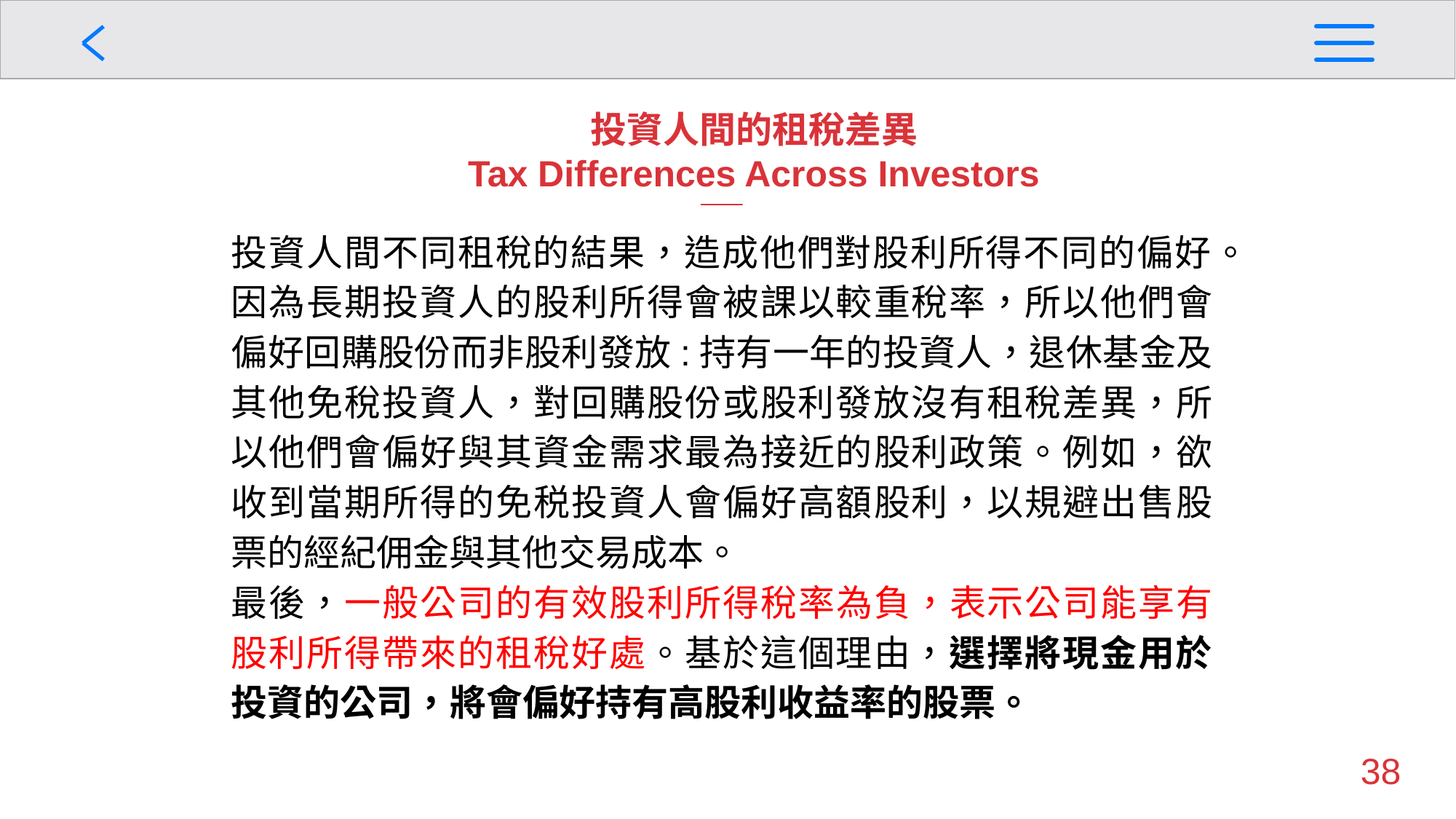

投資人間的租稅差異
Tax Differences Across Investors
投資人間不同租稅的結果，造成他們對股利所得不同的偏好。因為長期投資人的股利所得會被課以較重稅率，所以他們會偏好回購股份而非股利發放:持有一年的投資人，退休基金及其他免稅投資人，對回購股份或股利發放沒有租稅差異，所以他們會偏好與其資金需求最為接近的股利政策。例如，欲收到當期所得的免税投資人會偏好高額股利，以規避出售股票的經紀佣金與其他交易成本。
最後，一般公司的有效股利所得稅率為負，表示公司能享有股利所得帶來的租稅好處。基於這個理由，選擇將現金用於投資的公司，將會偏好持有高股利收益率的股票。
38